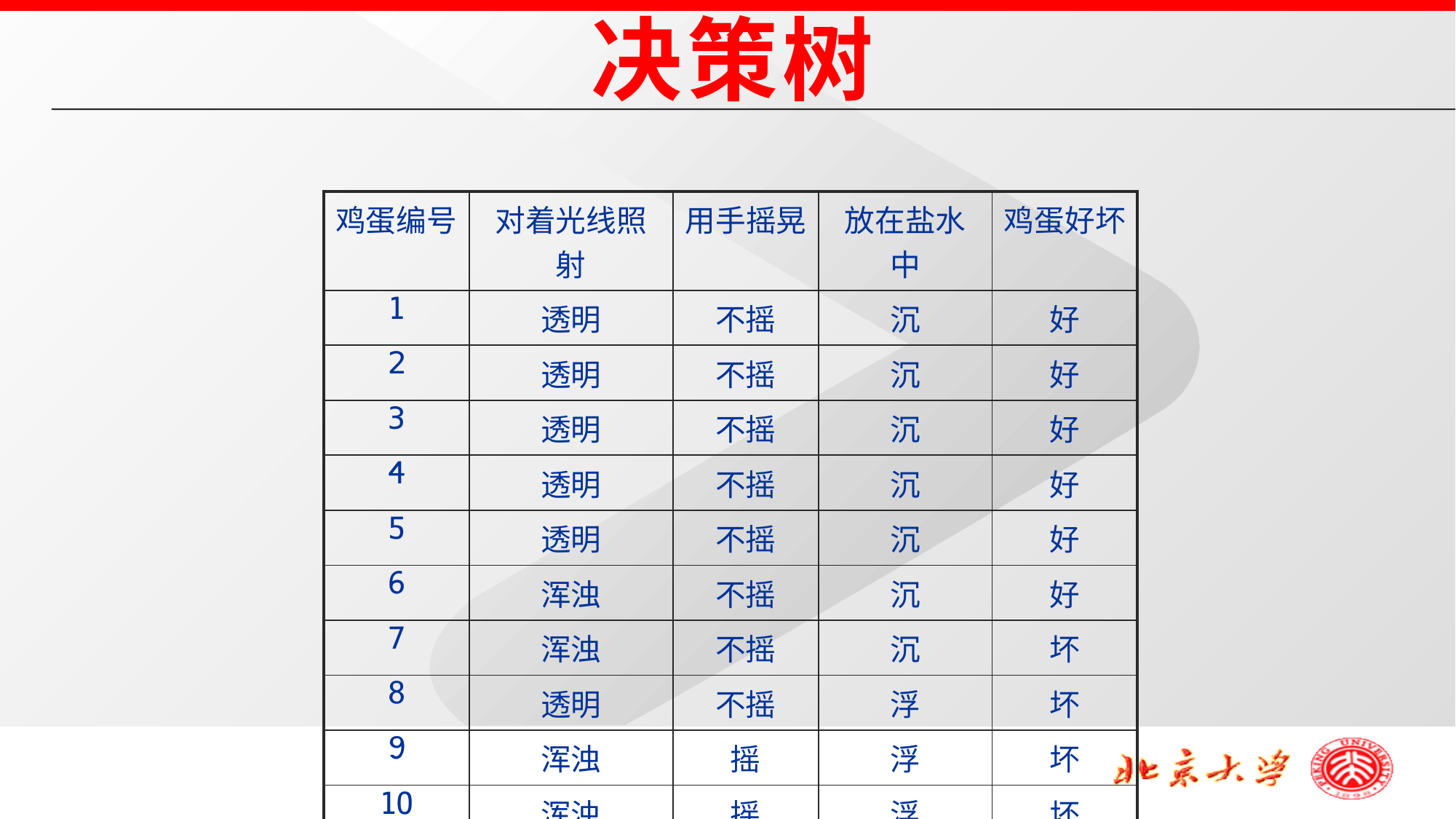

决策树
| 鸡蛋编号 | 对着光线照射 | 用手摇晃 | 放在盐水中 | 鸡蛋好坏 |
| --- | --- | --- | --- | --- |
| 1 | 透明 | 不摇 | 沉 | 好 |
| 2 | 透明 | 不摇 | 沉 | 好 |
| 3 | 透明 | 不摇 | 沉 | 好 |
| 4 | 透明 | 不摇 | 沉 | 好 |
| 5 | 透明 | 不摇 | 沉 | 好 |
| 6 | 浑浊 | 不摇 | 沉 | 好 |
| 7 | 浑浊 | 不摇 | 沉 | 坏 |
| 8 | 透明 | 不摇 | 浮 | 坏 |
| 9 | 浑浊 | 摇 | 浮 | 坏 |
| 10 | 浑浊 | 摇 | 浮 | 坏 |